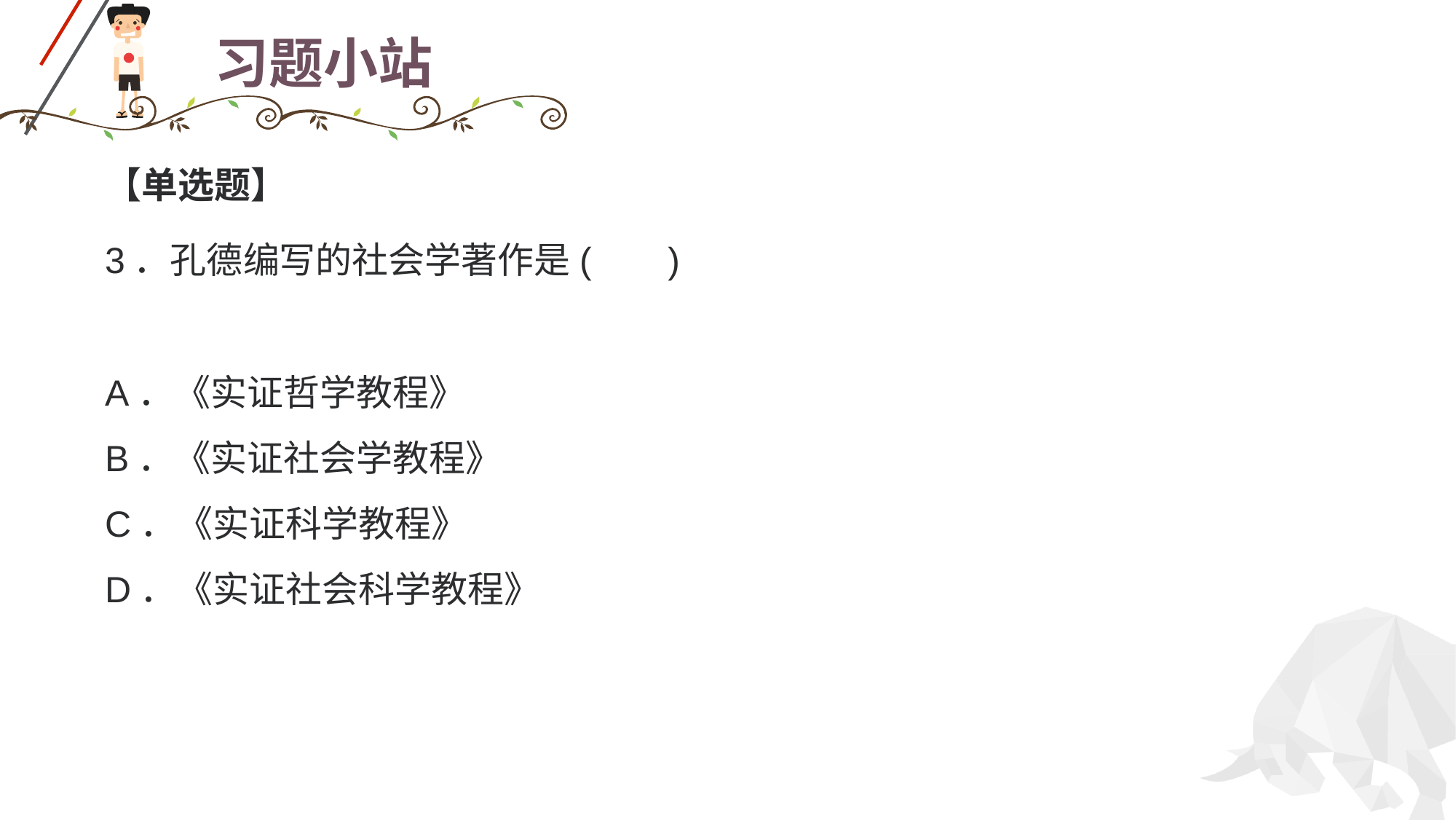

# 习题小站

【单选题】
3．孔德编写的社会学著作是(       )

A．《实证哲学教程》
B．《实证社会学教程》
C．《实证科学教程》
D．《实证社会科学教程》